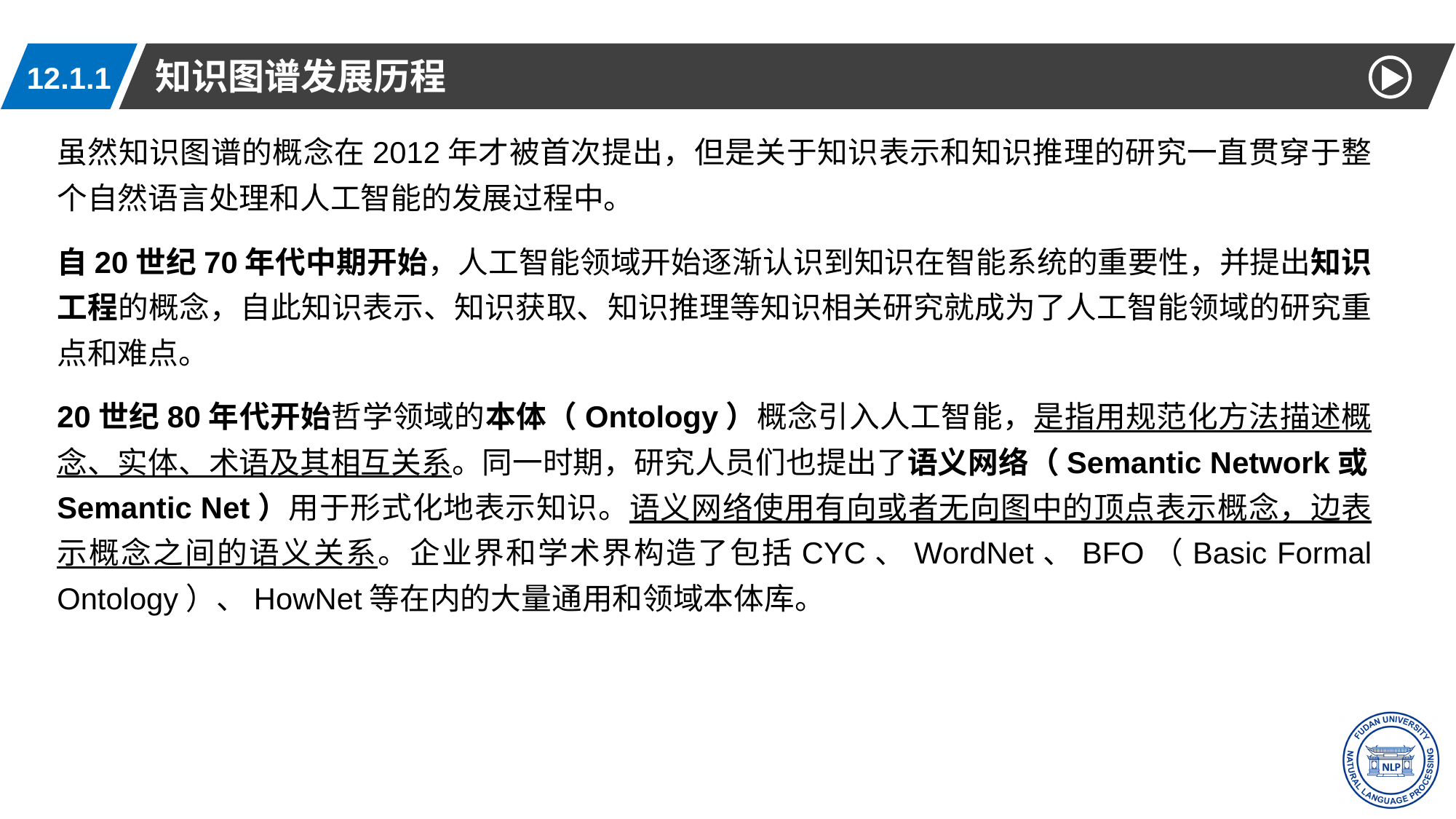

知识图谱发展历程
12.1.1

虽然知识图谱的概念在2012年才被首次提出，但是关于知识表示和知识推理的研究一直贯穿于整个自然语言处理和人工智能的发展过程中。
自20世纪70年代中期开始，人工智能领域开始逐渐认识到知识在智能系统的重要性，并提出知识工程的概念，自此知识表示、知识获取、知识推理等知识相关研究就成为了人工智能领域的研究重点和难点。
20世纪80年代开始哲学领域的本体（Ontology）概念引入人工智能，是指用规范化方法描述概念、实体、术语及其相互关系。同一时期，研究人员们也提出了语义网络（Semantic Network或Semantic Net）用于形式化地表示知识。语义网络使用有向或者无向图中的顶点表示概念，边表示概念之间的语义关系。企业界和学术界构造了包括CYC、WordNet、BFO（Basic Formal Ontology）、HowNet等在内的大量通用和领域本体库。

9